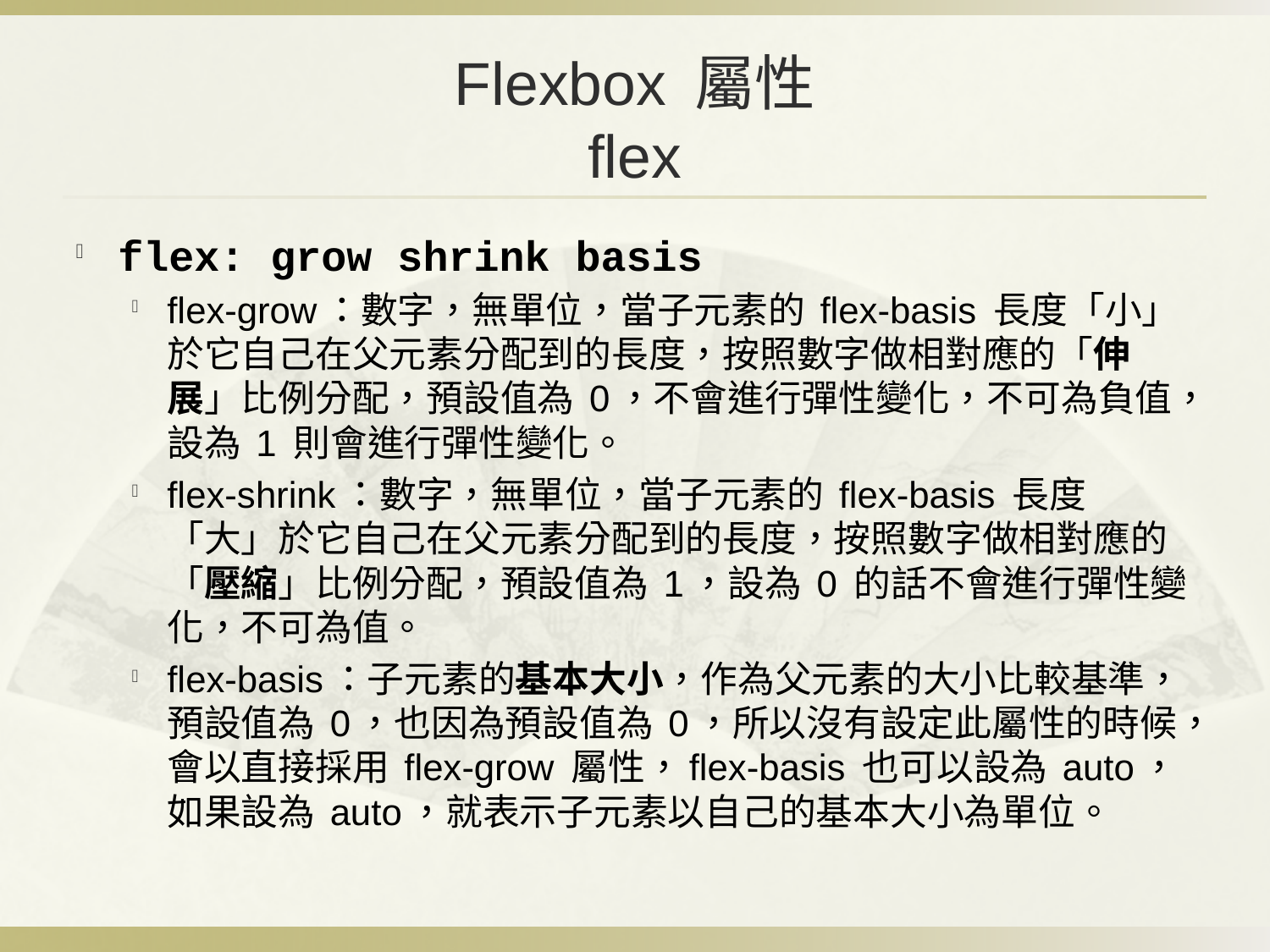

# Flexbox 屬性 flex
flex: grow shrink basis
flex-grow：數字，無單位，當子元素的 flex-basis 長度「小」於它自己在父元素分配到的長度，按照數字做相對應的「伸展」比例分配，預設值為 0，不會進行彈性變化，不可為負值，設為 1 則會進行彈性變化。
flex-shrink：數字，無單位，當子元素的 flex-basis 長度「大」於它自己在父元素分配到的長度，按照數字做相對應的「壓縮」比例分配，預設值為 1，設為 0 的話不會進行彈性變化，不可為值。
flex-basis：子元素的基本大小，作為父元素的大小比較基準，預設值為 0，也因為預設值為 0，所以沒有設定此屬性的時候，會以直接採用 flex-grow 屬性，flex-basis 也可以設為 auto，如果設為 auto，就表示子元素以自己的基本大小為單位。